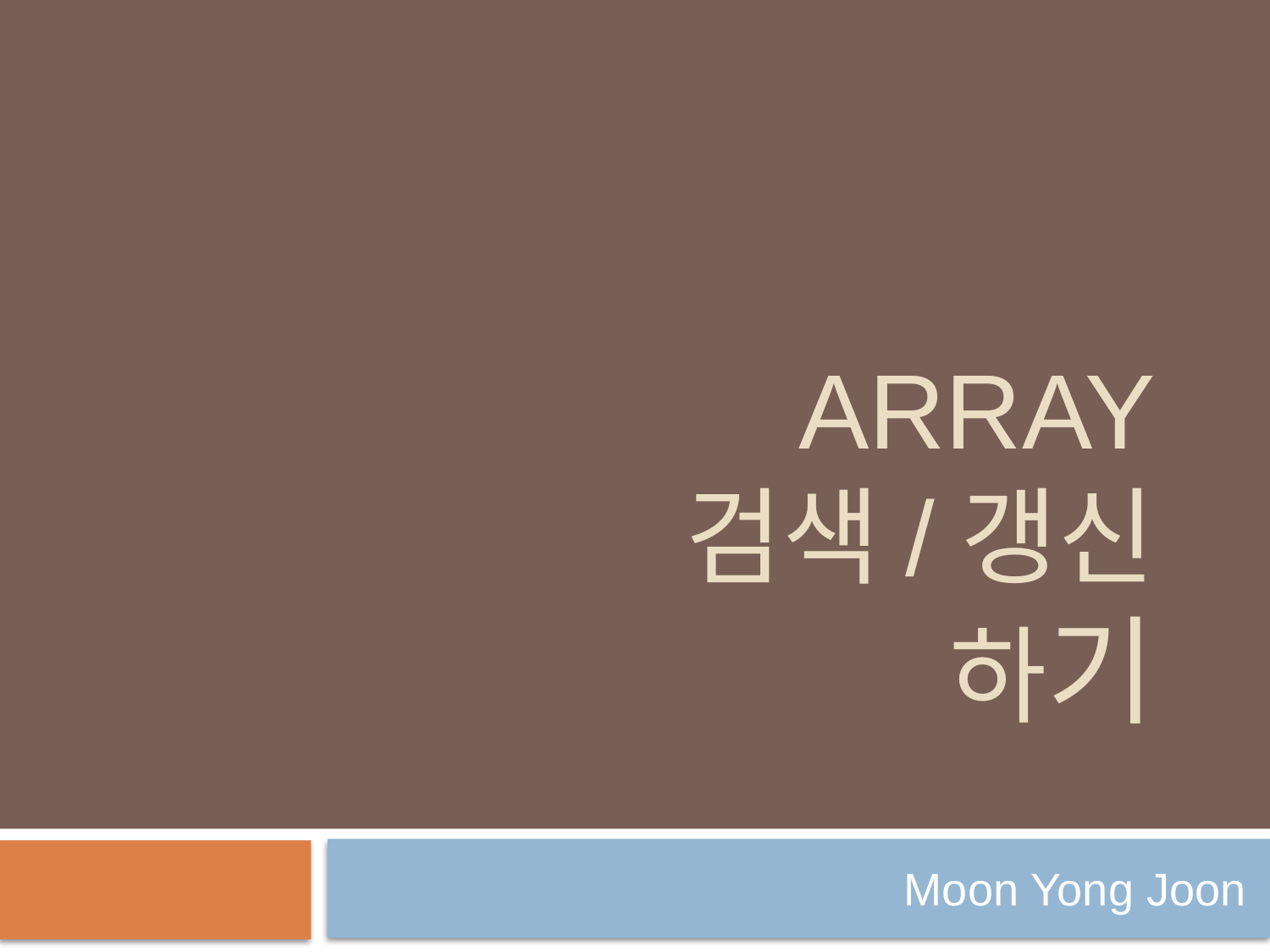

# array 검색/갱신 하기
Moon Yong Joon